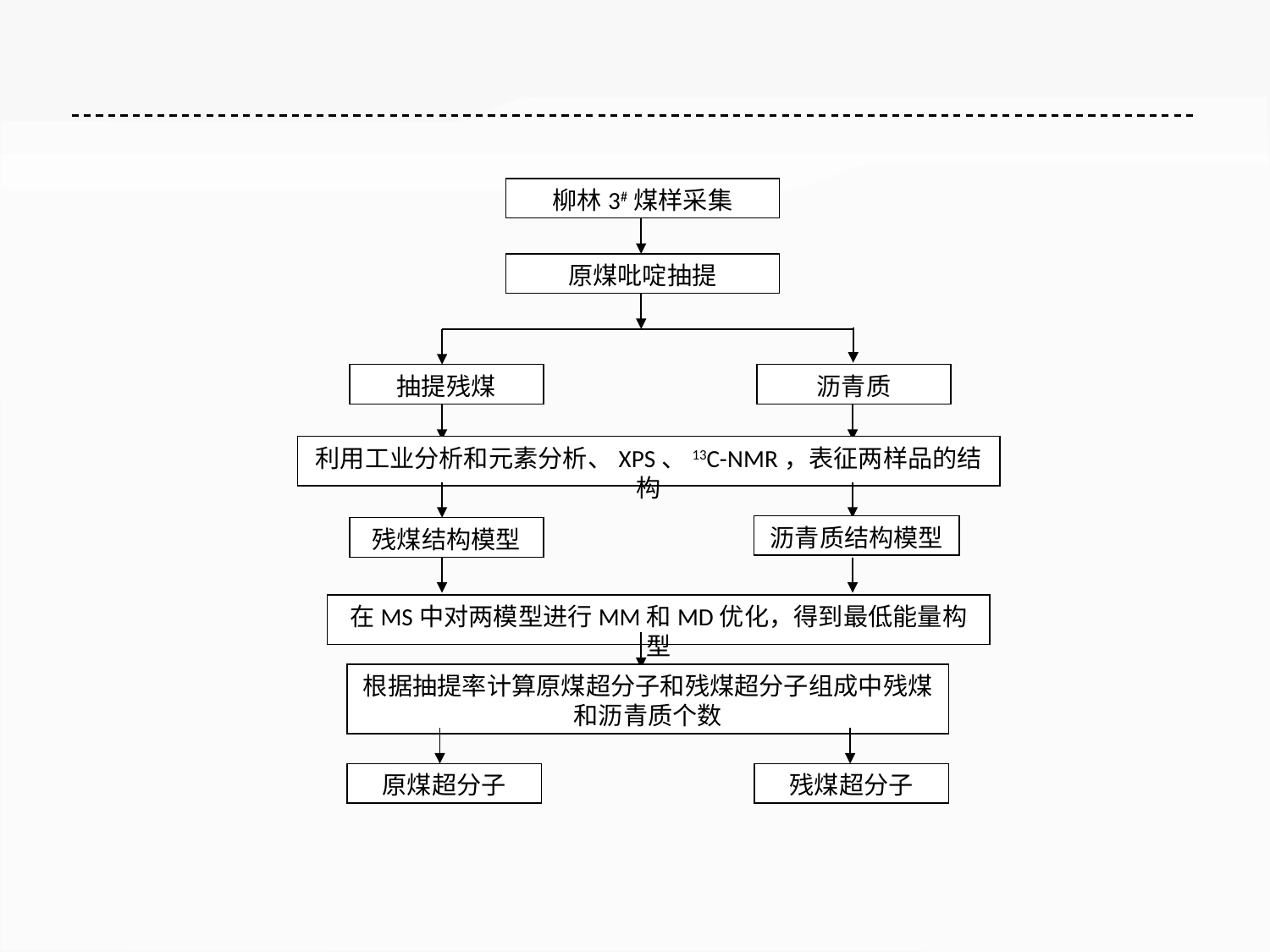

柳林3#煤样采集
原煤吡啶抽提
抽提残煤
沥青质
利用工业分析和元素分析、XPS、13C-NMR，表征两样品的结构
沥青质结构模型
残煤结构模型
在MS中对两模型进行MM和MD优化，得到最低能量构型
根据抽提率计算原煤超分子和残煤超分子组成中残煤和沥青质个数
原煤超分子
残煤超分子